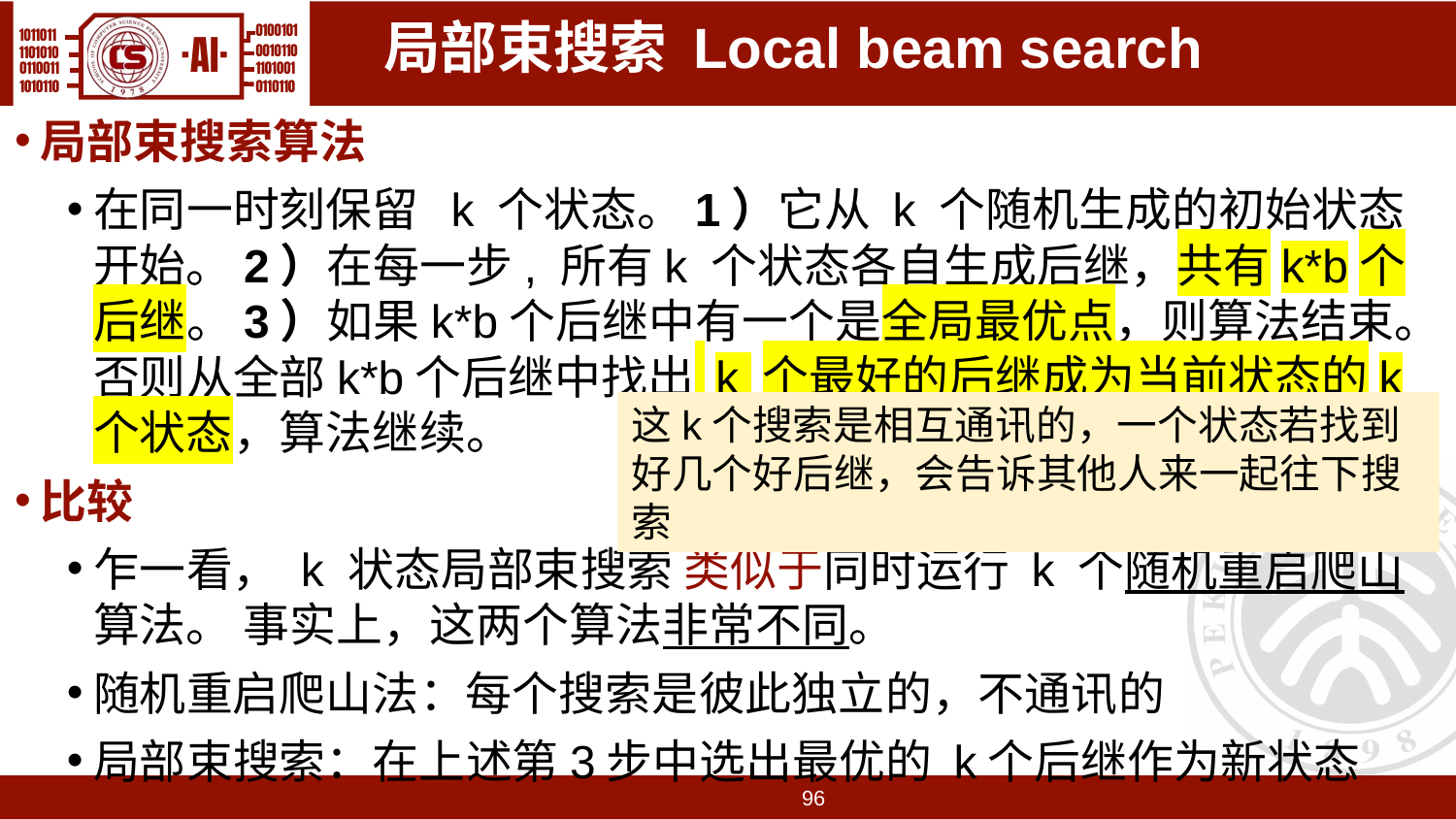

# 局部束搜索 Local beam search
局部束搜索算法
在同一时刻保留  k 个状态。1）它从 k 个随机生成的初始状态开始。2）在每一步, 所有k 个状态各自生成后继，共有k*b个后继。3）如果k*b个后继中有一个是全局最优点，则算法结束。否则从全部k*b个后继中找出 k 个最好的后继成为当前状态的k个状态，算法继续。
比较
乍一看， k 状态局部束搜索 类似于同时运行 k 个随机重启爬山算法。 事实上，这两个算法非常不同。
随机重启爬山法：每个搜索是彼此独立的，不通讯的
局部束搜索：在上述第3步中选出最优的 k个后继作为新状态
这k个搜索是相互通讯的，一个状态若找到好几个好后继，会告诉其他人来一起往下搜索
96